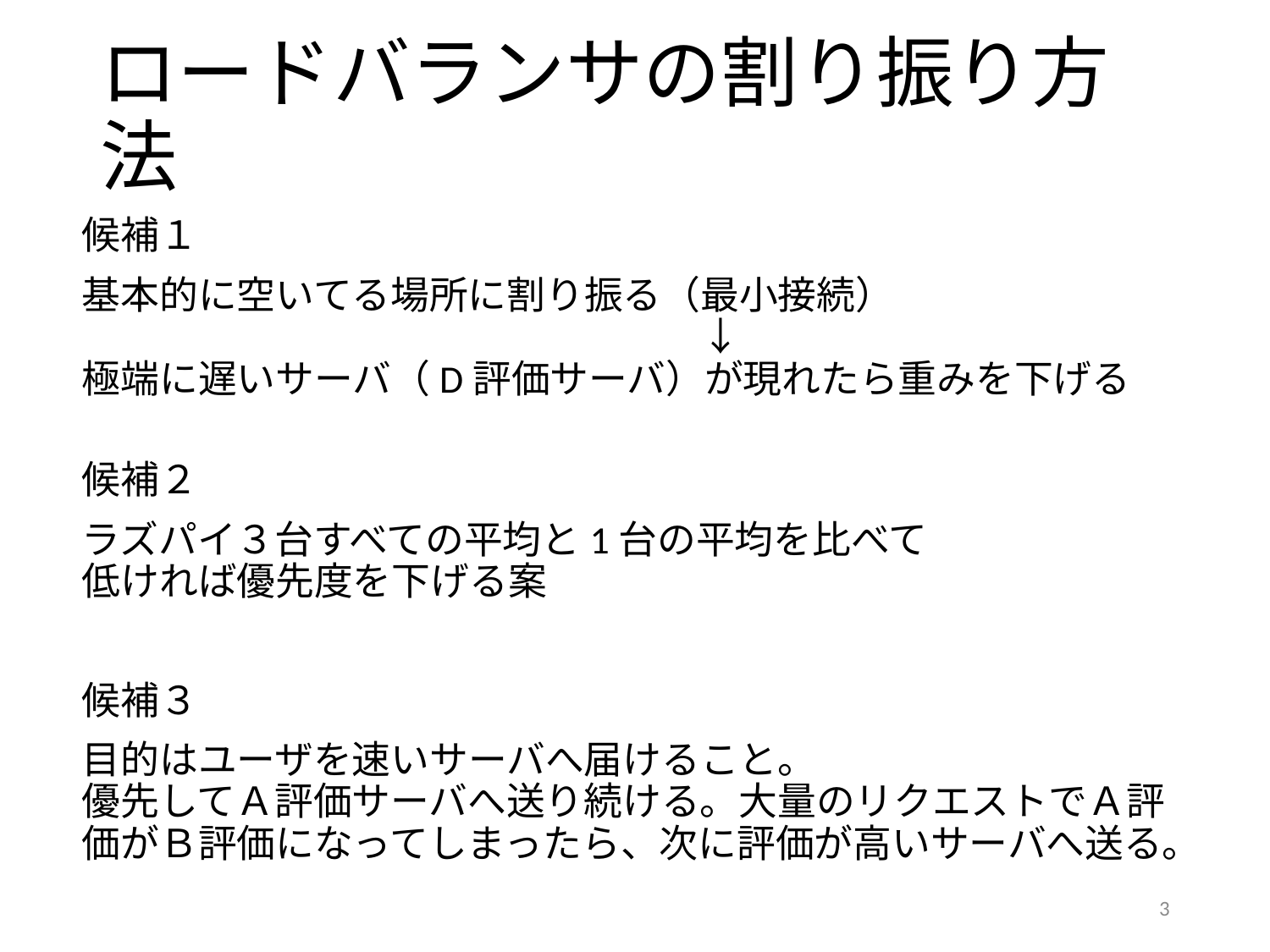

# ロードバランサの割り振り方法
候補１
基本的に空いてる場所に割り振る（最小接続）
　　　　　　　　　　　　　　　　↓
極端に遅いサーバ（D評価サーバ）が現れたら重みを下げる
候補２
ラズパイ３台すべての平均と1台の平均を比べて
低ければ優先度を下げる案

候補３
目的はユーザを速いサーバへ届けること。
優先してＡ評価サーバへ送り続ける。大量のリクエストでＡ評価がＢ評価になってしまったら、次に評価が高いサーバへ送る。
3